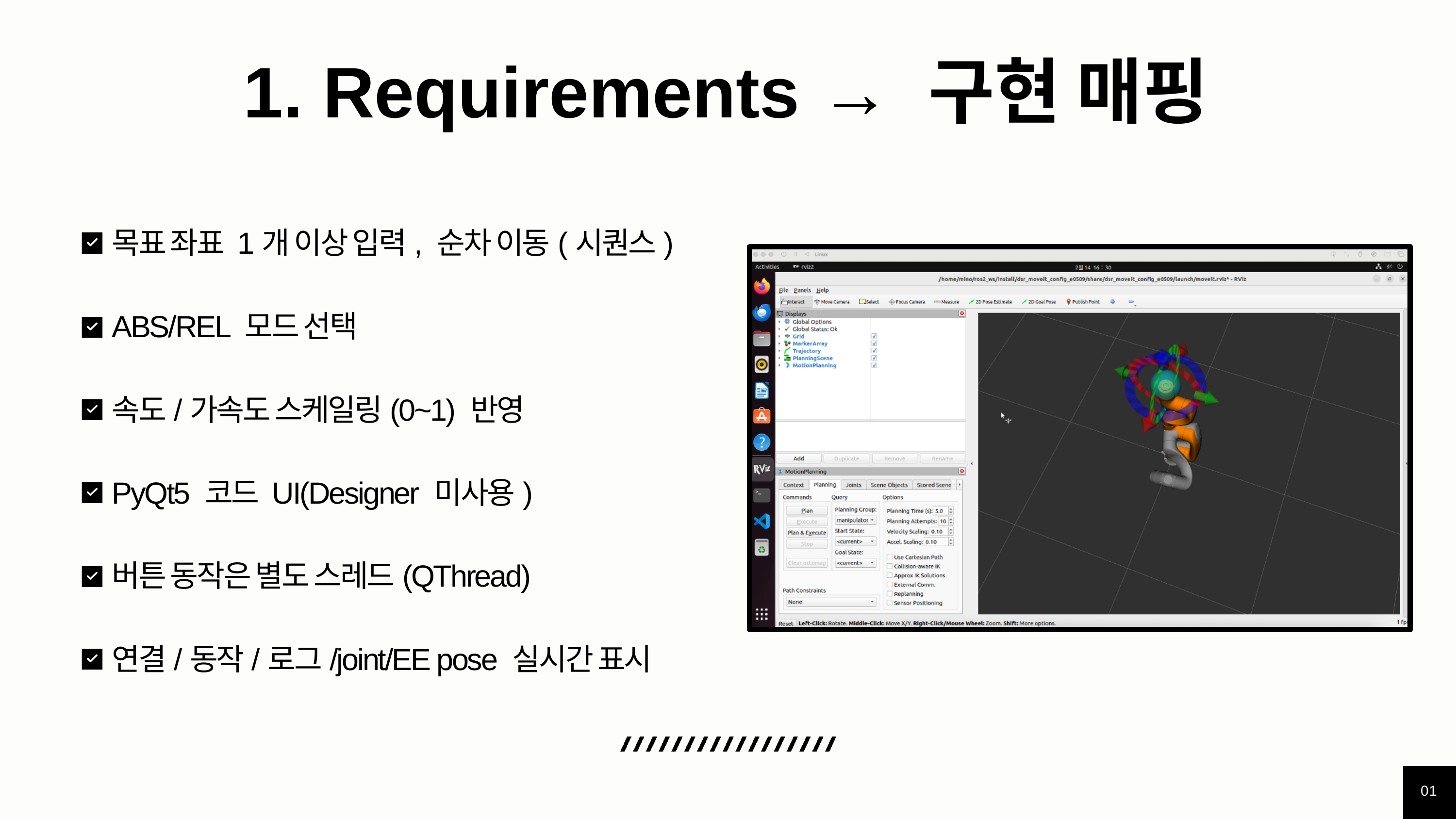

1. Requirements → 구현 매핑
목표 좌표 1개 이상 입력, 순차 이동(시퀀스)

ABS/REL 모드 선택

속도/가속도 스케일링(0~1) 반영

PyQt5 코드 UI(Designer 미사용)

버튼 동작은 별도 스레드(QThread)

연결/동작/로그/joint/EE pose 실시간 표시

01